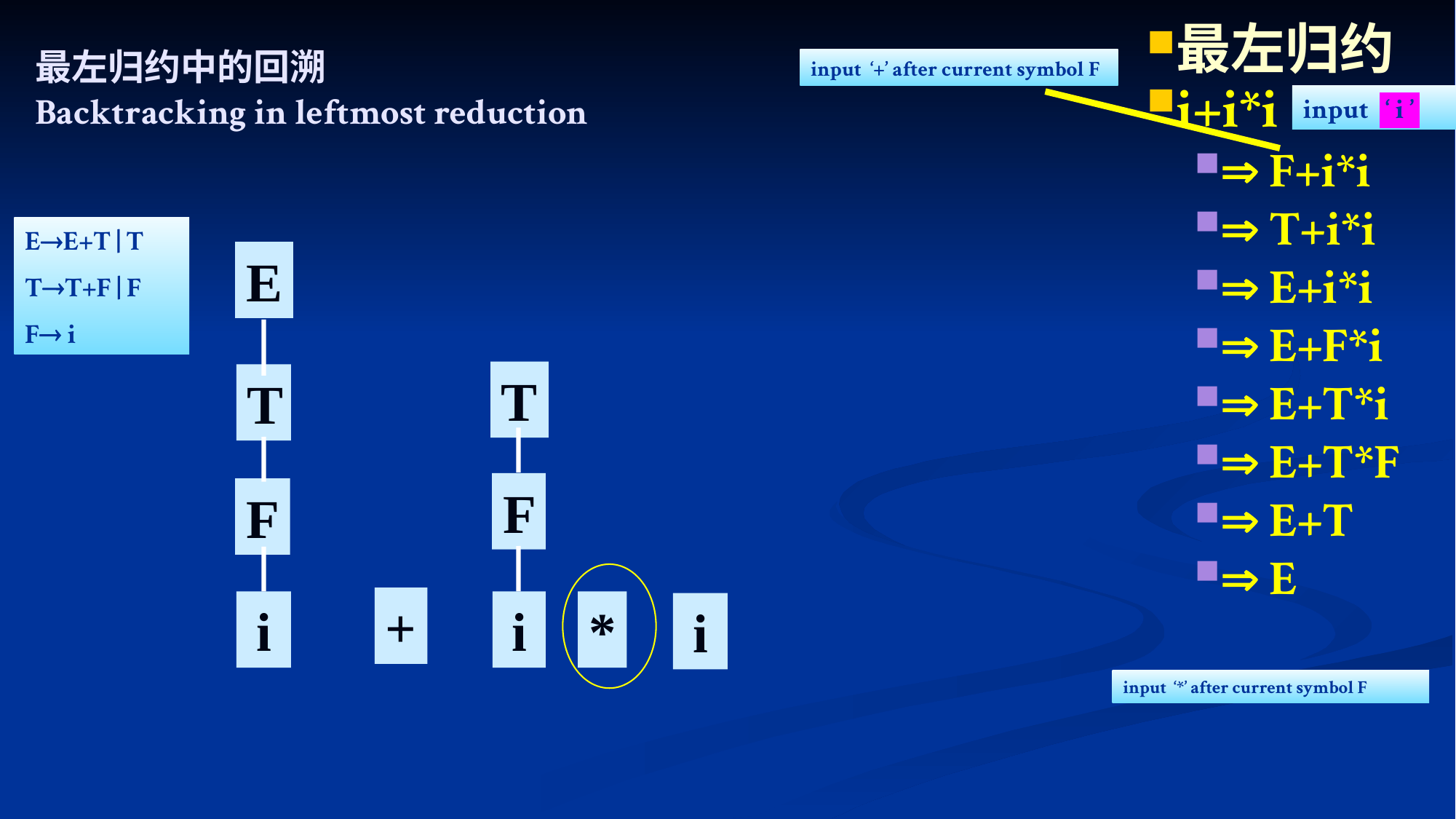

# 最左归约中的回溯 Backtracking in leftmost reduction
最左归约
i+i*i
⇒ F+i*i
⇒ T+i*i
⇒ E+i*i
⇒ E+F*i
⇒ E+T*i
⇒ E+T*F
⇒ E+T
⇒ E

input  ‘+’ after current symbol F
input   ‘ i ’
E→E+T | T
T→T+F | F
F→ i
E

T
T

F
F

+
i
i
*
i
input  ‘*’ after current symbol F